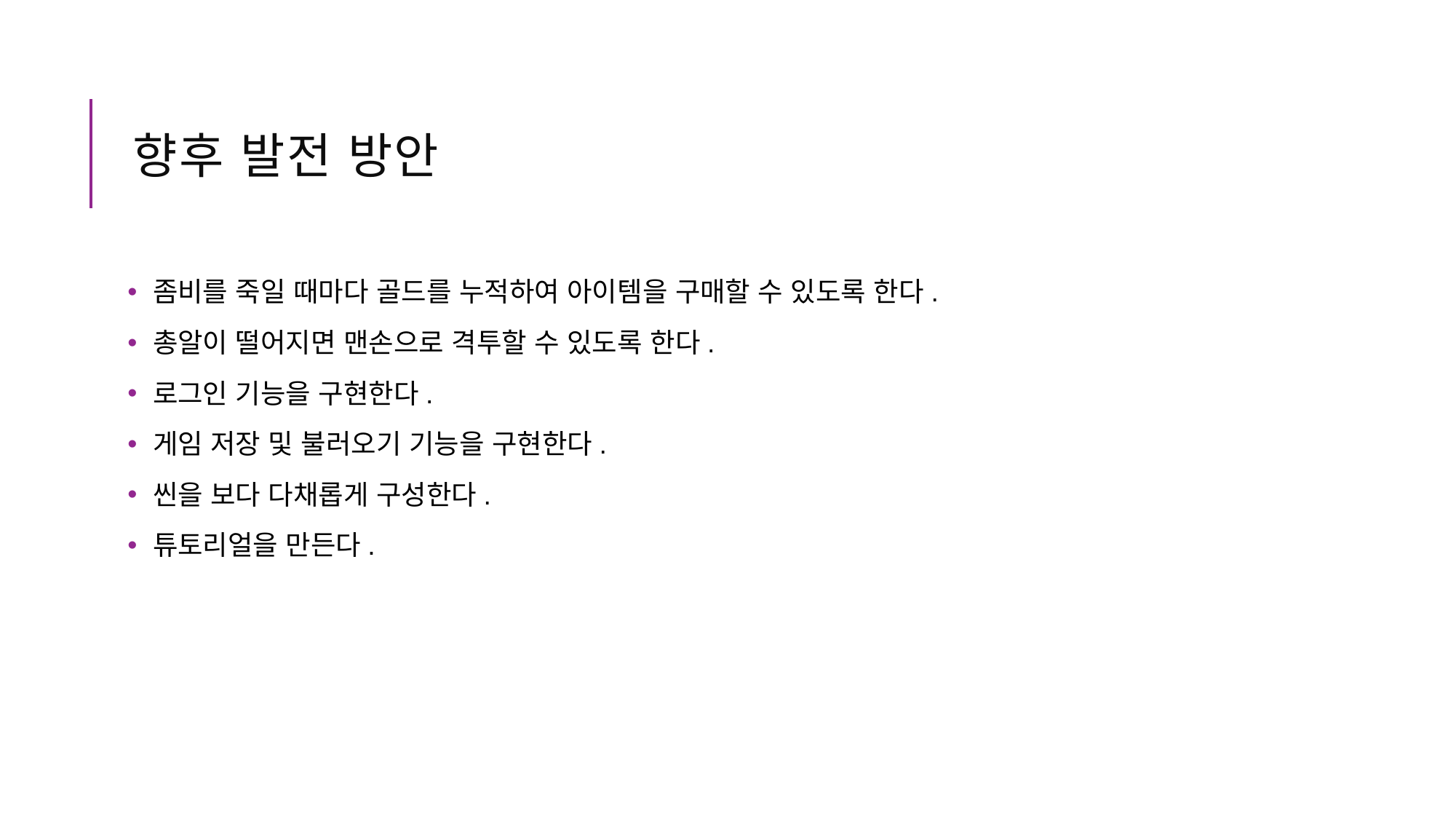

# 향후 발전 방안
 좀비를 죽일 때마다 골드를 누적하여 아이템을 구매할 수 있도록 한다.
 총알이 떨어지면 맨손으로 격투할 수 있도록 한다.
 로그인 기능을 구현한다.
 게임 저장 및 불러오기 기능을 구현한다.
 씬을 보다 다채롭게 구성한다.
 튜토리얼을 만든다.